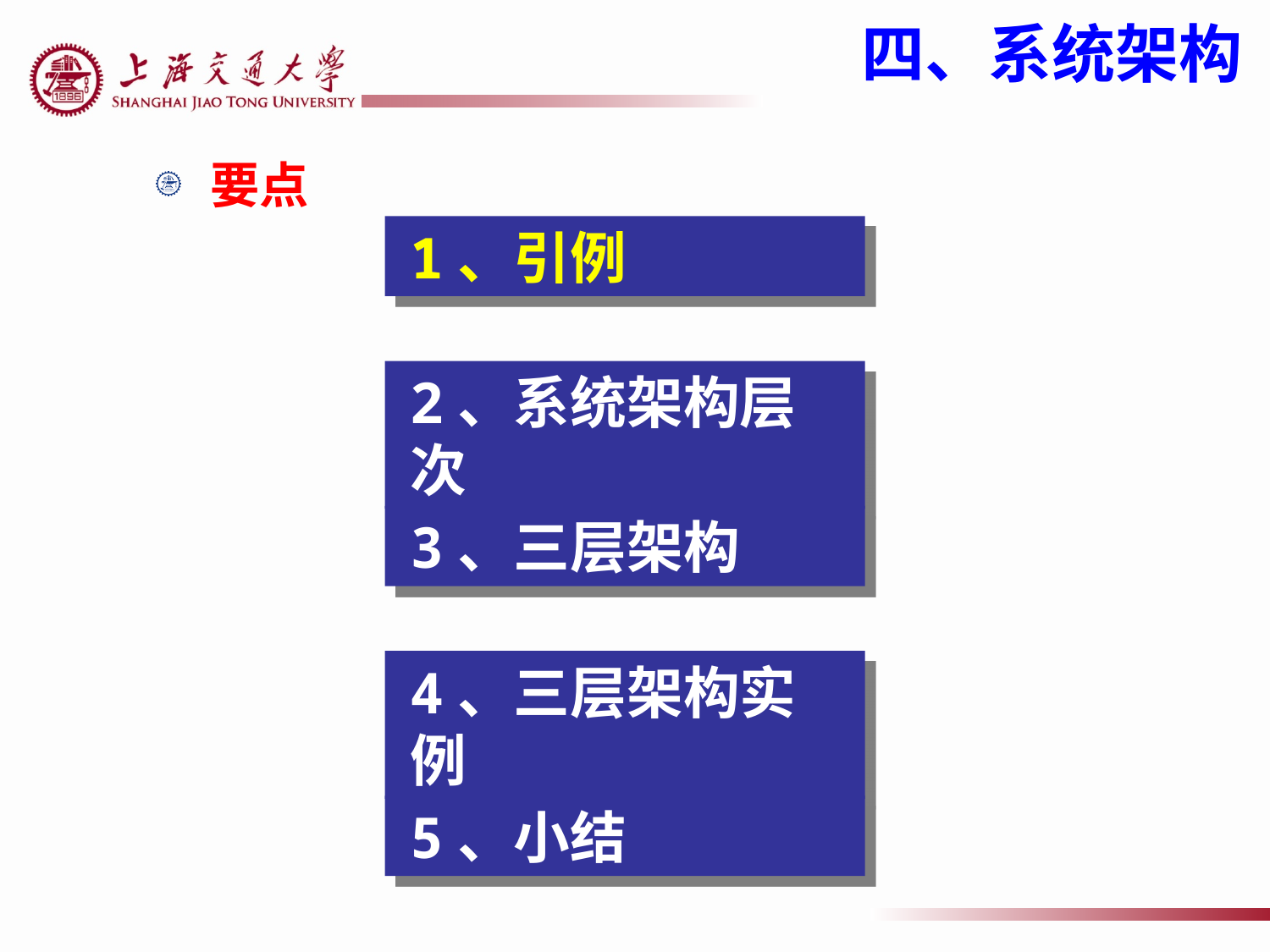

四、系统架构
要点
1、引例
2、系统架构层次
3、三层架构
4、三层架构实例
5、小结